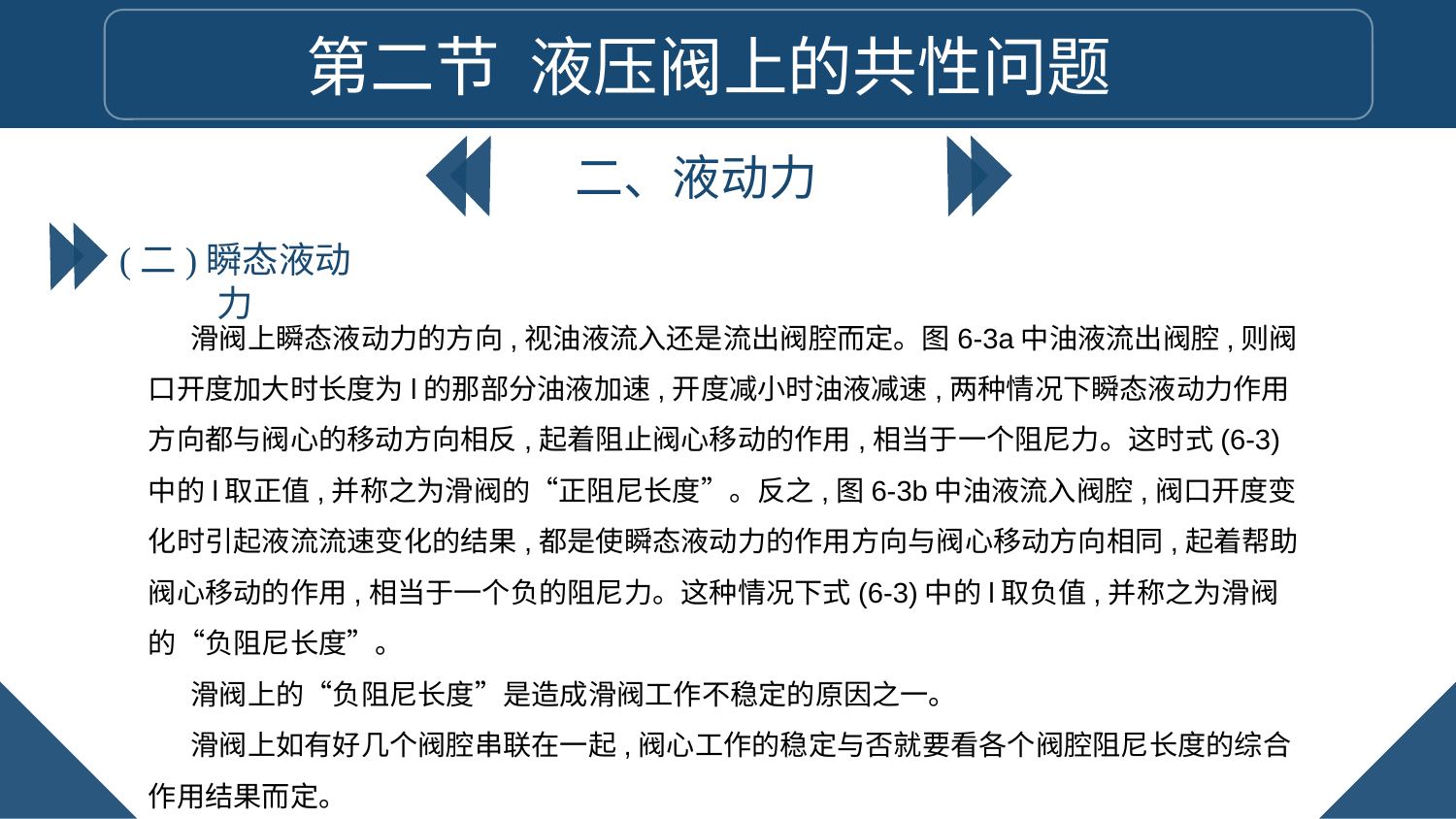

第二节  液压阀上的共性问题
二、液动力

(二)瞬态液动力

滑阀上瞬态液动力的方向,视油液流入还是流出阀腔而定。图6-3a中油液流出阀腔,则阀口开度加大时长度为l的那部分油液加速,开度减小时油液减速,两种情况下瞬态液动力作用方向都与阀心的移动方向相反,起着阻止阀心移动的作用,相当于一个阻尼力。这时式(6-3)中的l取正值,并称之为滑阀的“正阻尼长度”。反之,图6-3b中油液流入阀腔,阀口开度变化时引起液流流速变化的结果,都是使瞬态液动力的作用方向与阀心移动方向相同,起着帮助阀心移动的作用,相当于一个负的阻尼力。这种情况下式(6-3)中的l取负值,并称之为滑阀的“负阻尼长度”。
滑阀上的“负阻尼长度”是造成滑阀工作不稳定的原因之一。
滑阀上如有好几个阀腔串联在一起,阀心工作的稳定与否就要看各个阀腔阻尼长度的综合作用结果而定。